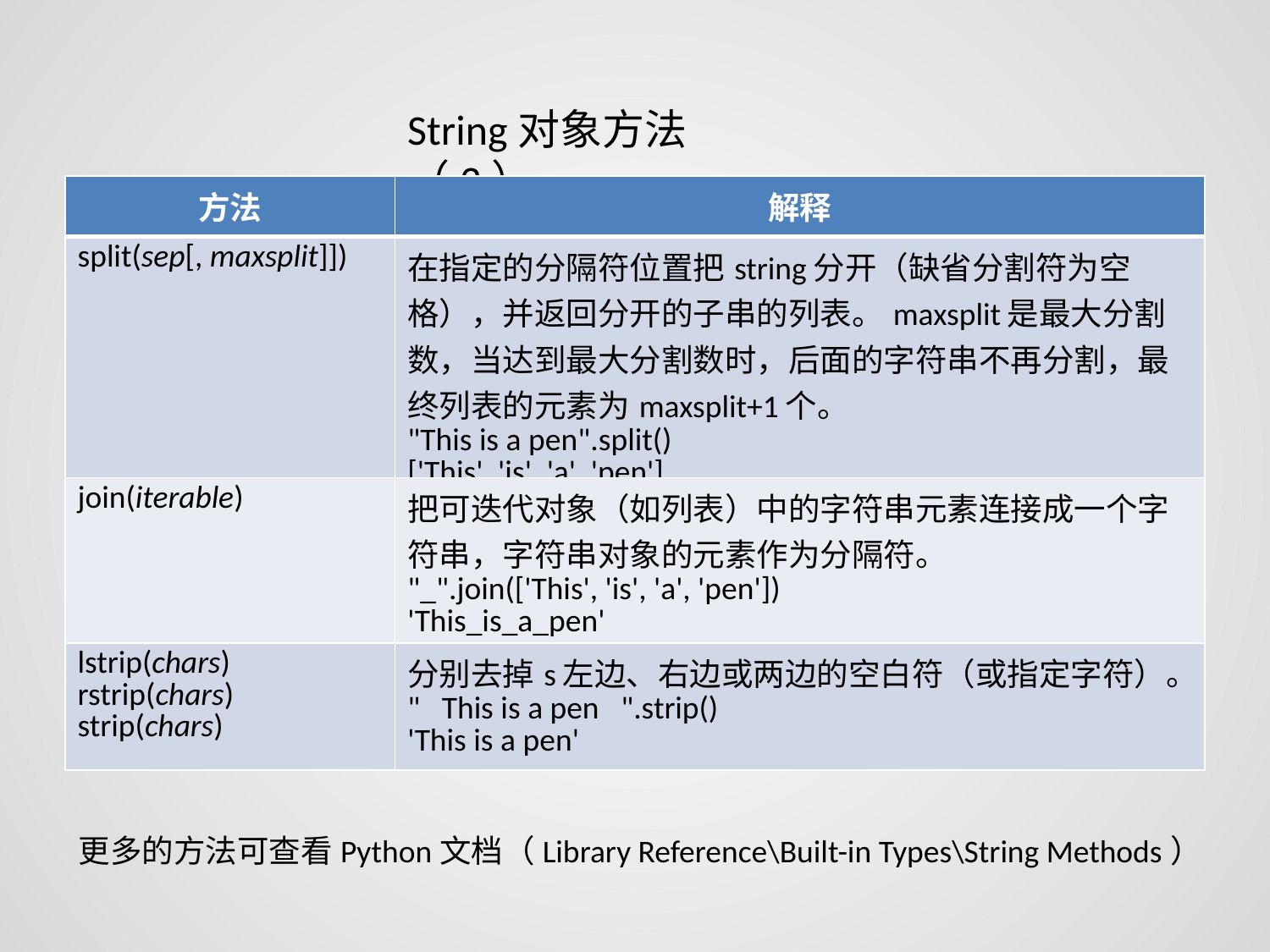

String对象方法（2）
| 方法 | 解释 |
| --- | --- |
| split(sep[, maxsplit]]) | 在指定的分隔符位置把string分开（缺省分割符为空格），并返回分开的子串的列表。maxsplit是最大分割数，当达到最大分割数时，后面的字符串不再分割，最终列表的元素为maxsplit+1个。 "This is a pen".split() ['This', 'is', 'a', 'pen'] |
| join(iterable) | 把可迭代对象（如列表）中的字符串元素连接成一个字符串，字符串对象的元素作为分隔符。 "\_".join(['This', 'is', 'a', 'pen']) 'This\_is\_a\_pen' |
| lstrip(chars) rstrip(chars) strip(chars) | 分别去掉s左边、右边或两边的空白符（或指定字符）。 " This is a pen ".strip() 'This is a pen' |
更多的方法可查看Python文档（Library Reference\Built-in Types\String Methods）